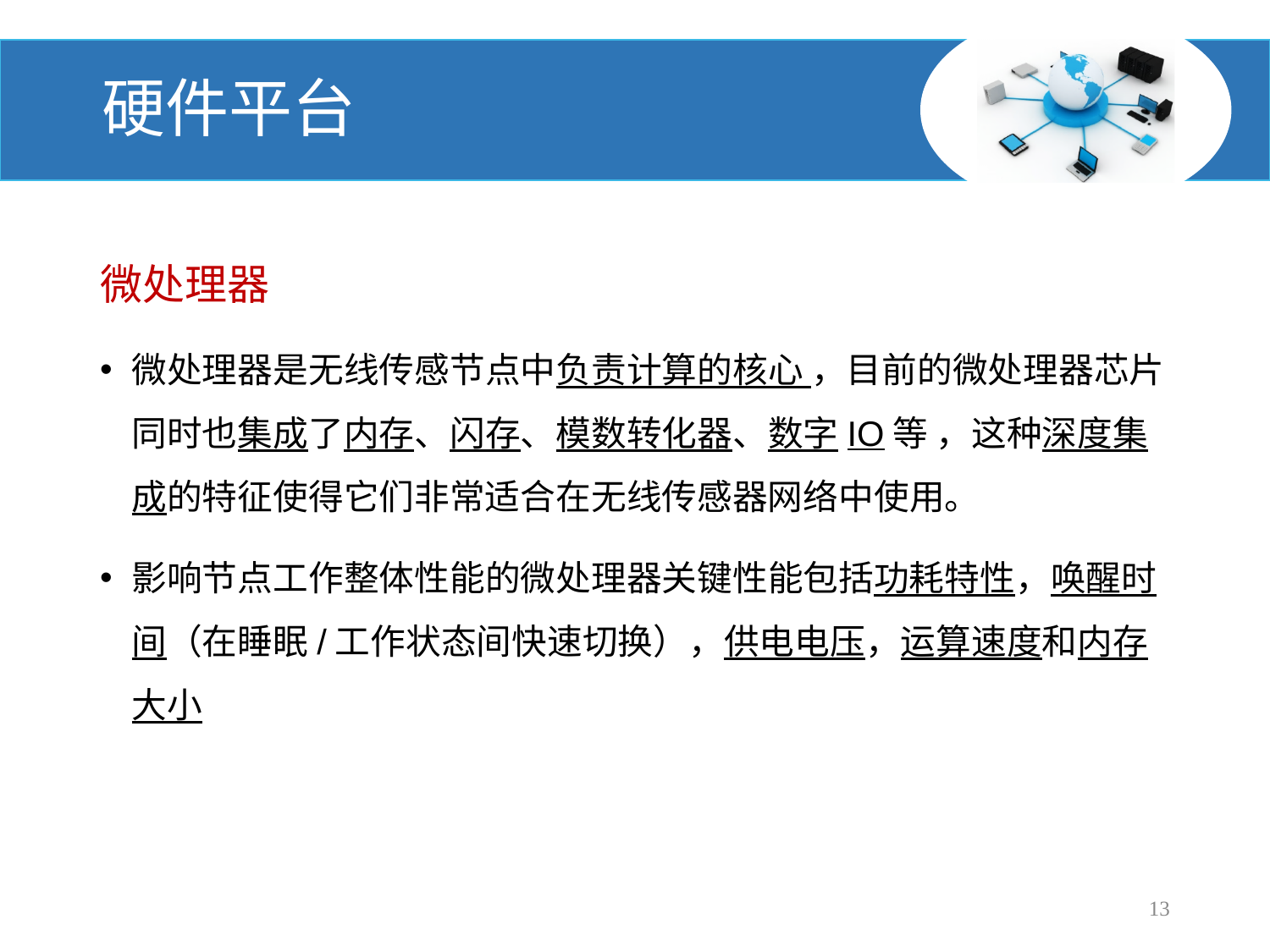

# 硬件平台
微处理器
微处理器是无线传感节点中负责计算的核心 ，目前的微处理器芯片同时也集成了内存、闪存、模数转化器、数字IO等 ，这种深度集成的特征使得它们非常适合在无线传感器网络中使用。
影响节点工作整体性能的微处理器关键性能包括功耗特性，唤醒时间（在睡眠/工作状态间快速切换），供电电压，运算速度和内存大小

13